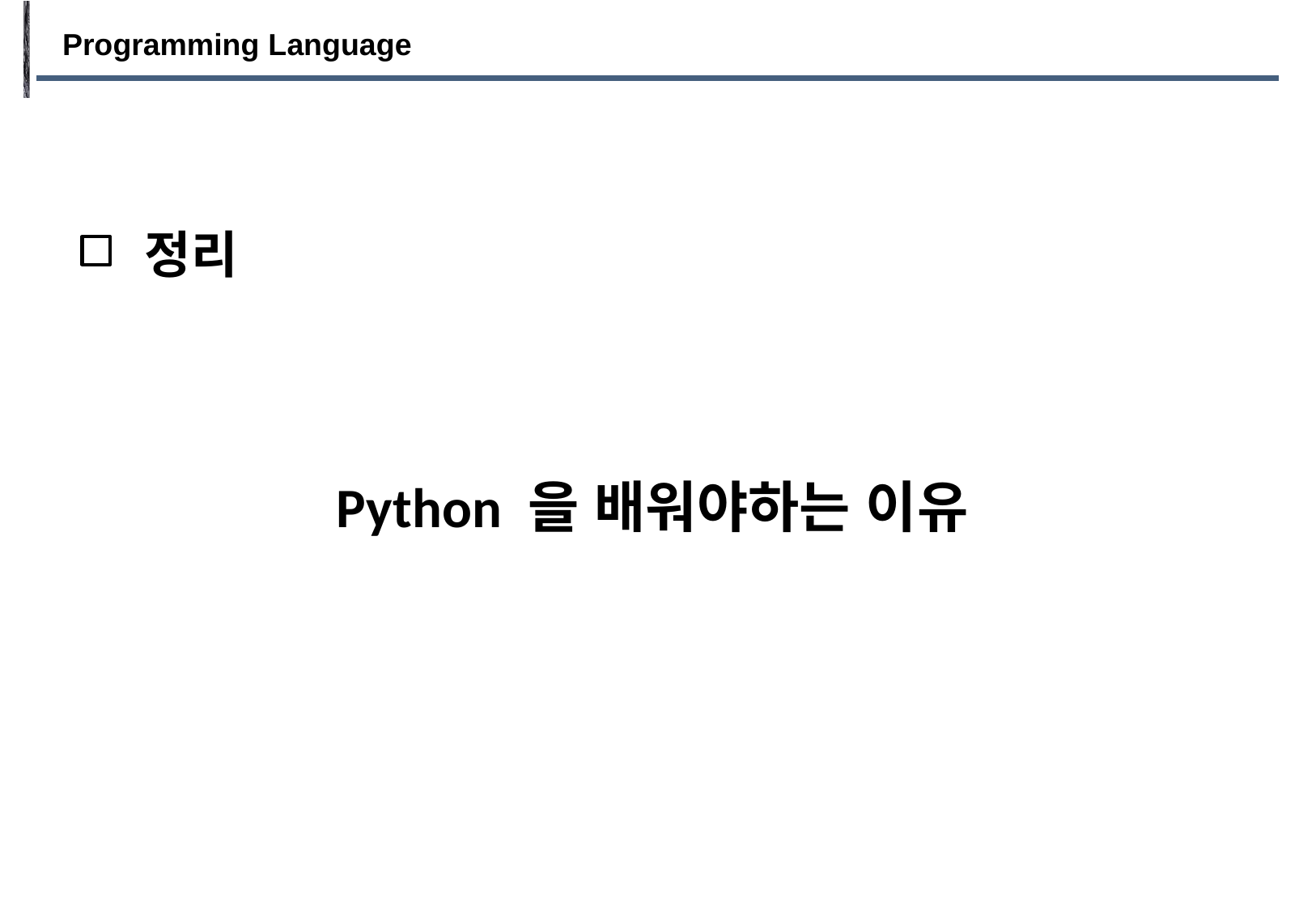

Programming Language

정리

Python 을 배워야하는 이유